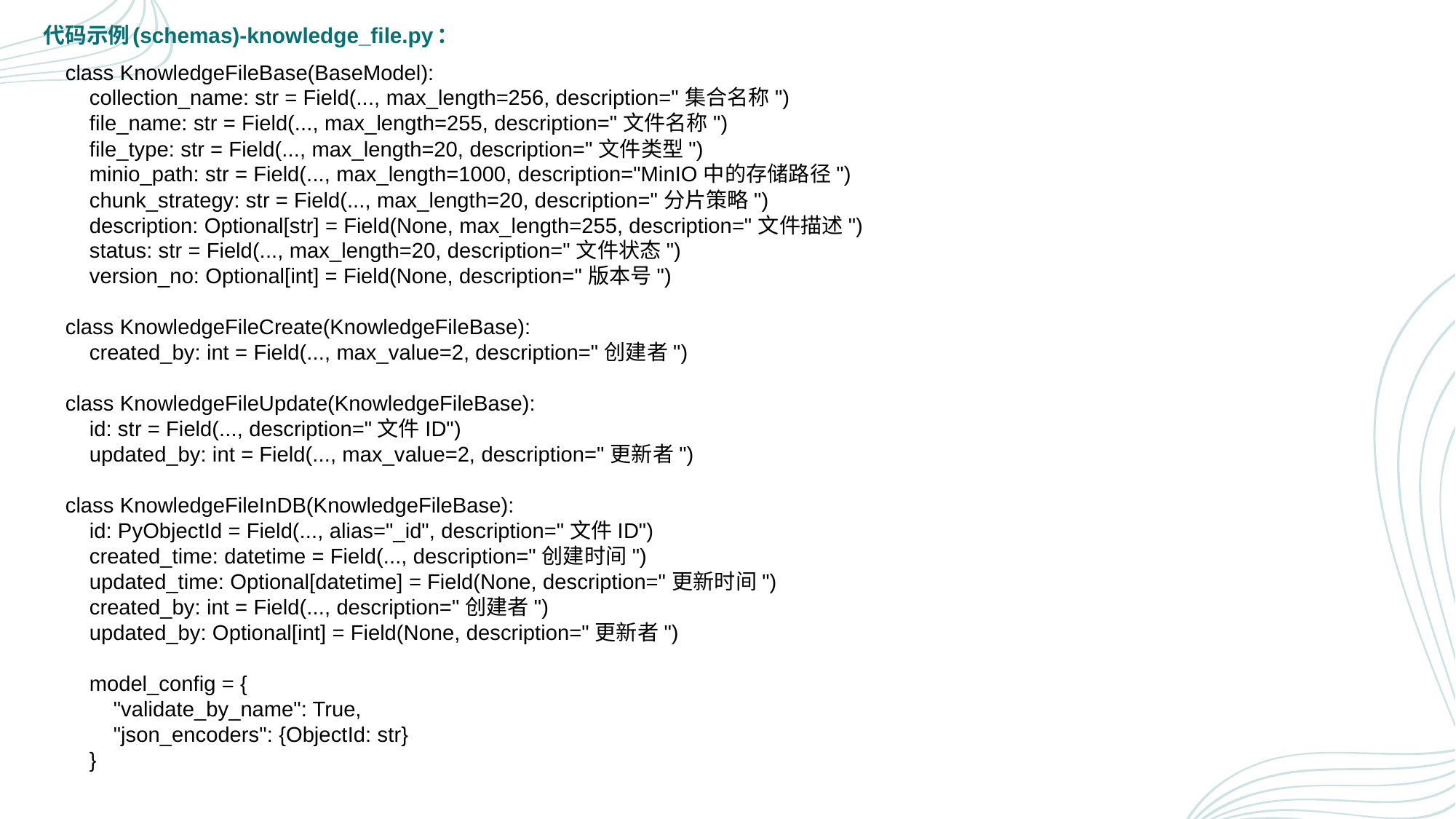

代码示例(schemas)-knowledge_file.py：
class KnowledgeFileBase(BaseModel):
    collection_name: str = Field(..., max_length=256, description="集合名称")
    file_name: str = Field(..., max_length=255, description="文件名称")
    file_type: str = Field(..., max_length=20, description="文件类型")
    minio_path: str = Field(..., max_length=1000, description="MinIO中的存储路径")
    chunk_strategy: str = Field(..., max_length=20, description="分片策略")
    description: Optional[str] = Field(None, max_length=255, description="文件描述")
    status: str = Field(..., max_length=20, description="文件状态")
    version_no: Optional[int] = Field(None, description="版本号")

class KnowledgeFileCreate(KnowledgeFileBase):
    created_by: int = Field(..., max_value=2, description="创建者")

class KnowledgeFileUpdate(KnowledgeFileBase):
    id: str = Field(..., description="文件ID")
    updated_by: int = Field(..., max_value=2, description="更新者")

class KnowledgeFileInDB(KnowledgeFileBase):
    id: PyObjectId = Field(..., alias="_id", description="文件ID")
    created_time: datetime = Field(..., description="创建时间")
    updated_time: Optional[datetime] = Field(None, description="更新时间")
    created_by: int = Field(..., description="创建者")
    updated_by: Optional[int] = Field(None, description="更新者")

    model_config = {
        "validate_by_name": True,
        "json_encoders": {ObjectId: str}
    }